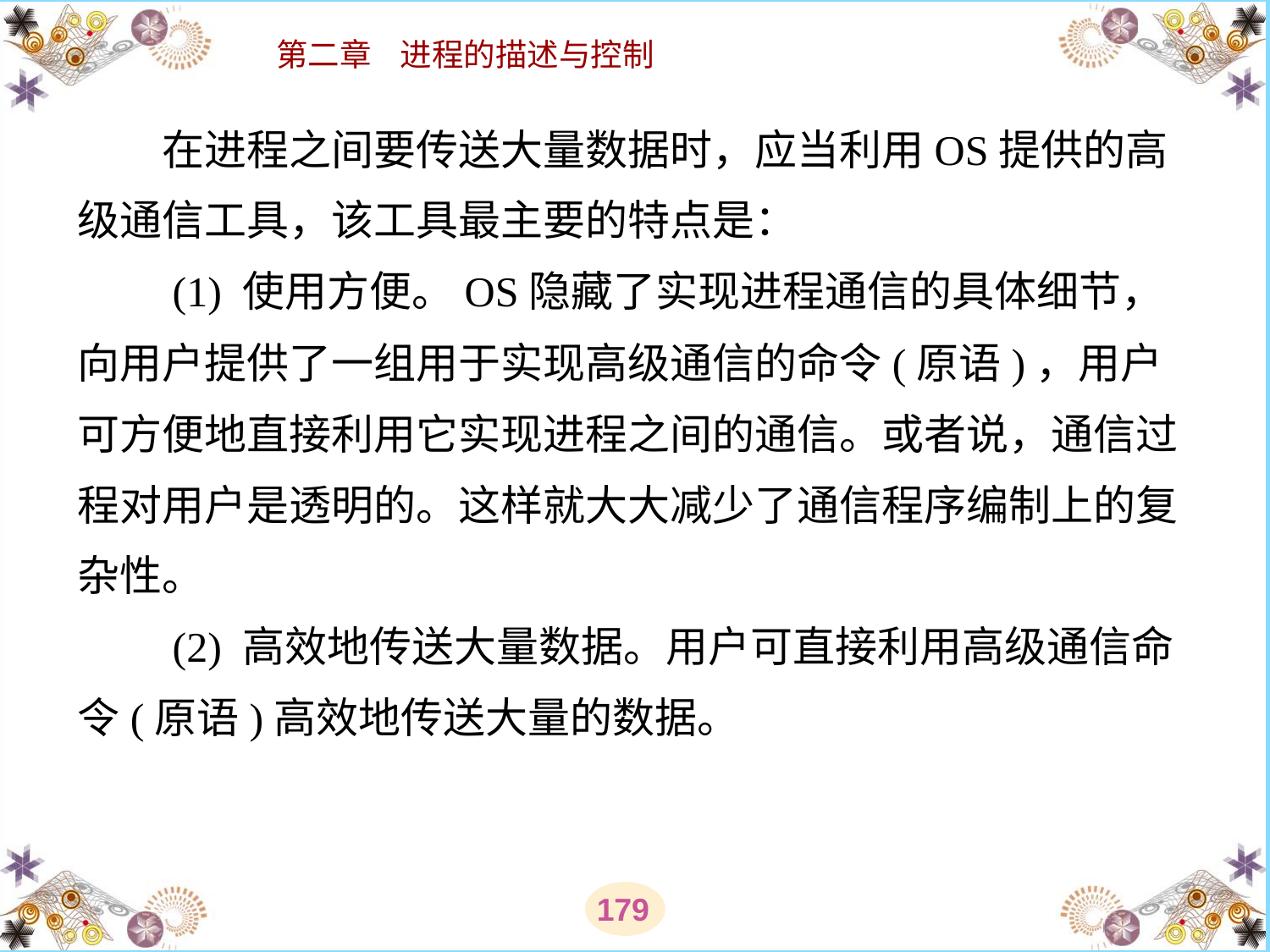

# 在进程之间要传送大量数据时，应当利用OS提供的高级通信工具，该工具最主要的特点是： 　　(1) 使用方便。OS隐藏了实现进程通信的具体细节，向用户提供了一组用于实现高级通信的命令(原语)，用户可方便地直接利用它实现进程之间的通信。或者说，通信过程对用户是透明的。这样就大大减少了通信程序编制上的复杂性。 　　(2) 高效地传送大量数据。用户可直接利用高级通信命令(原语)高效地传送大量的数据。